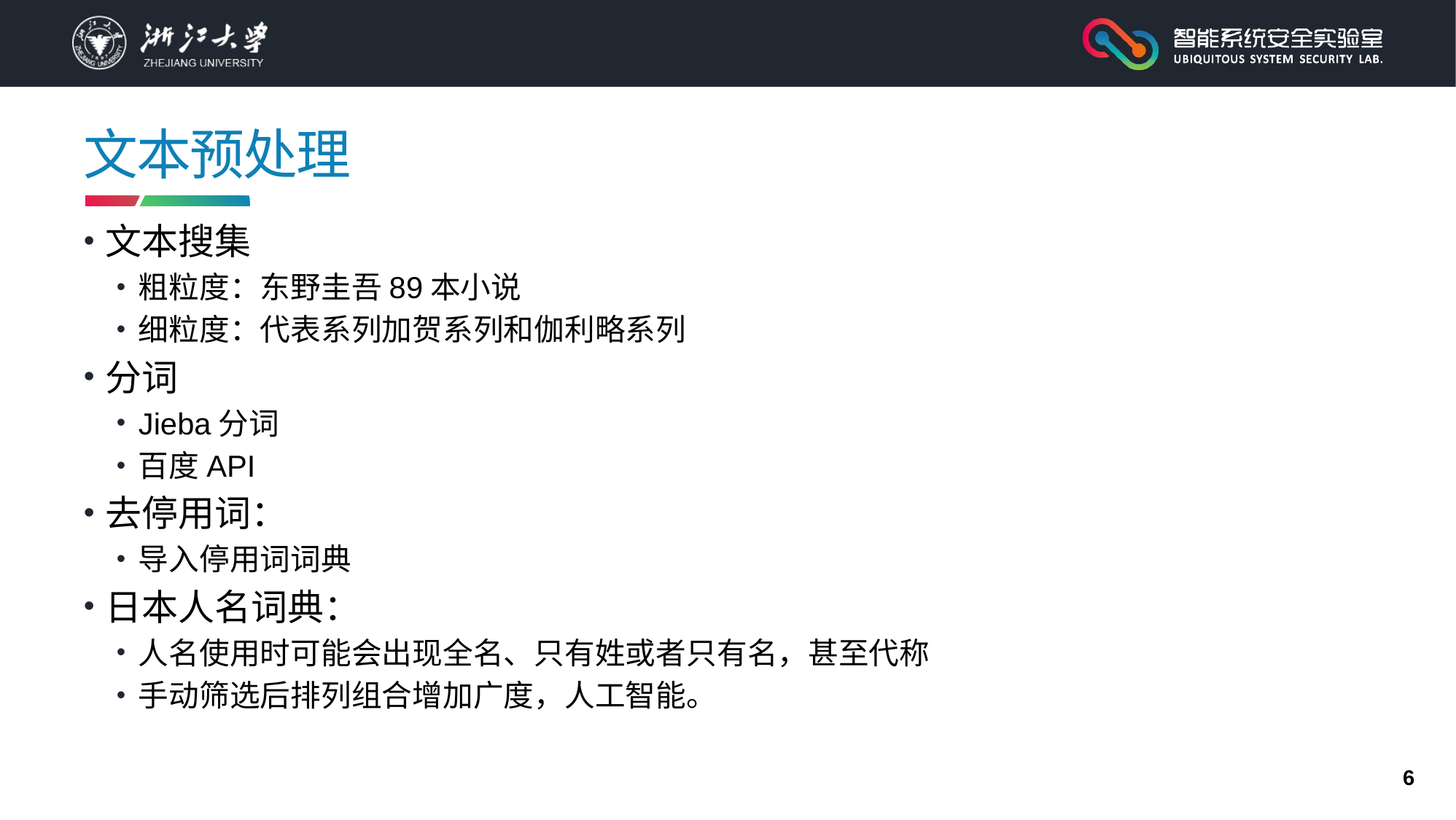

# 文本预处理
文本搜集
粗粒度：东野圭吾89本小说
细粒度：代表系列加贺系列和伽利略系列
分词
Jieba分词
百度API
去停用词：
导入停用词词典
日本人名词典：
人名使用时可能会出现全名、只有姓或者只有名，甚至代称
手动筛选后排列组合增加广度，人工智能。
6